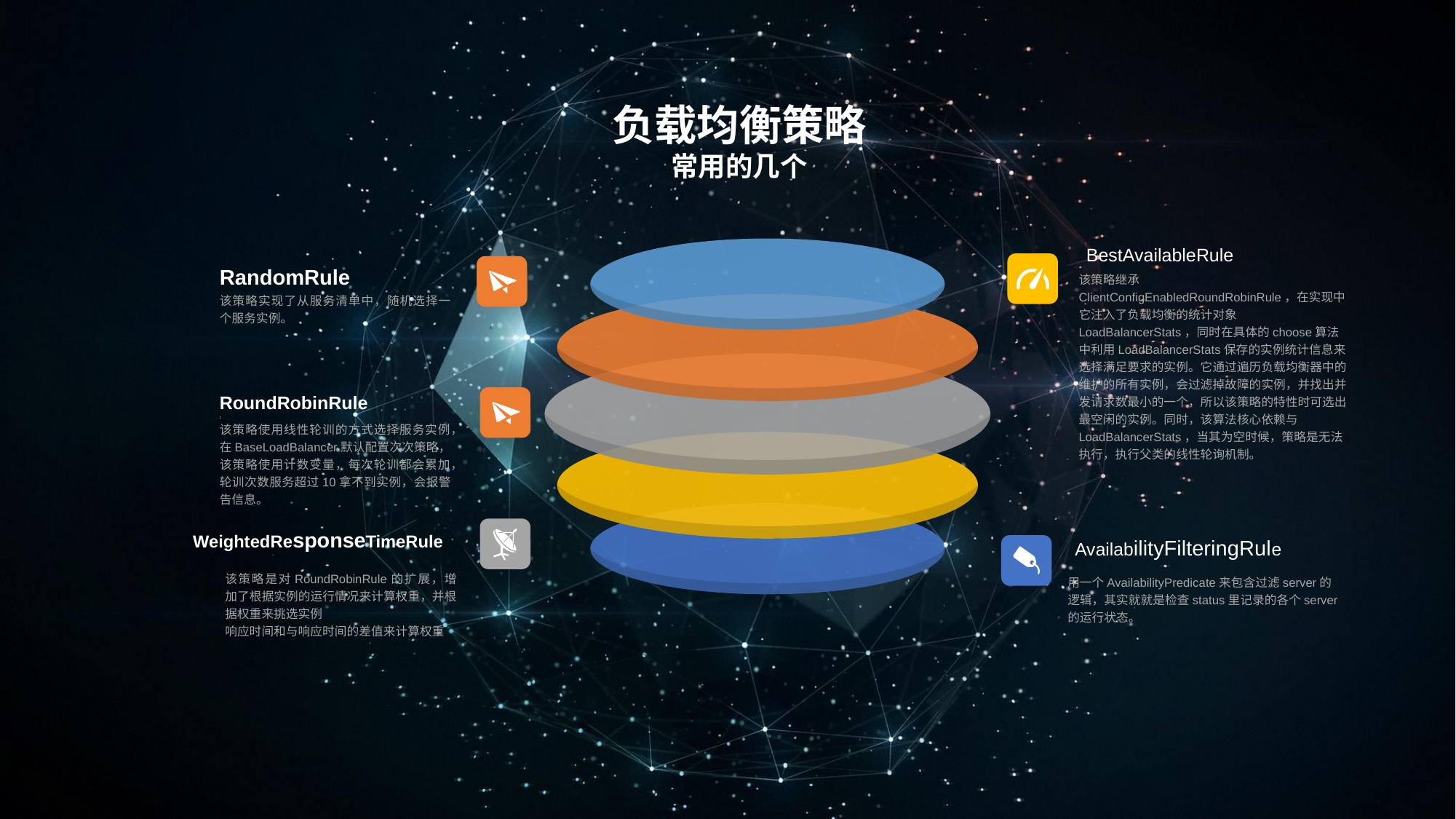

负载均衡策略
常用的几个
BestAvailableRule

RandomRule

该策略继承ClientConfigEnabledRoundRobinRule，在实现中它注入了负载均衡的统计对象LoadBalancerStats，同时在具体的choose算法中利用LoadBalancerStats保存的实例统计信息来选择满足要求的实例。它通过遍历负载均衡器中的维护的所有实例，会过滤掉故障的实例，并找出并发请求数最小的一个，所以该策略的特性时可选出最空闲的实例。同时，该算法核心依赖与LoadBalancerStats，当其为空时候，策略是无法执行，执行父类的线性轮询机制。
该策略实现了从服务清单中，随机选择一个服务实例。

RoundRobinRule
z

该策略使用线性轮训的方式选择服务实例，在BaseLoadBalancer默认配置次次策略，该策略使用计数变量，每次轮训都会累加，轮训次数服务超过10拿不到实例，会报警告信息。

WeightedResponseTimeRule

AvailabilityFilteringRule

该策略是对RoundRobinRule的扩展，增加了根据实例的运行情况来计算权重，并根据权重来挑选实例
响应时间和与响应时间的差值来计算权重
用一个AvailabilityPredicate来包含过滤server的逻辑，其实就就是检查status里记录的各个server的运行状态。